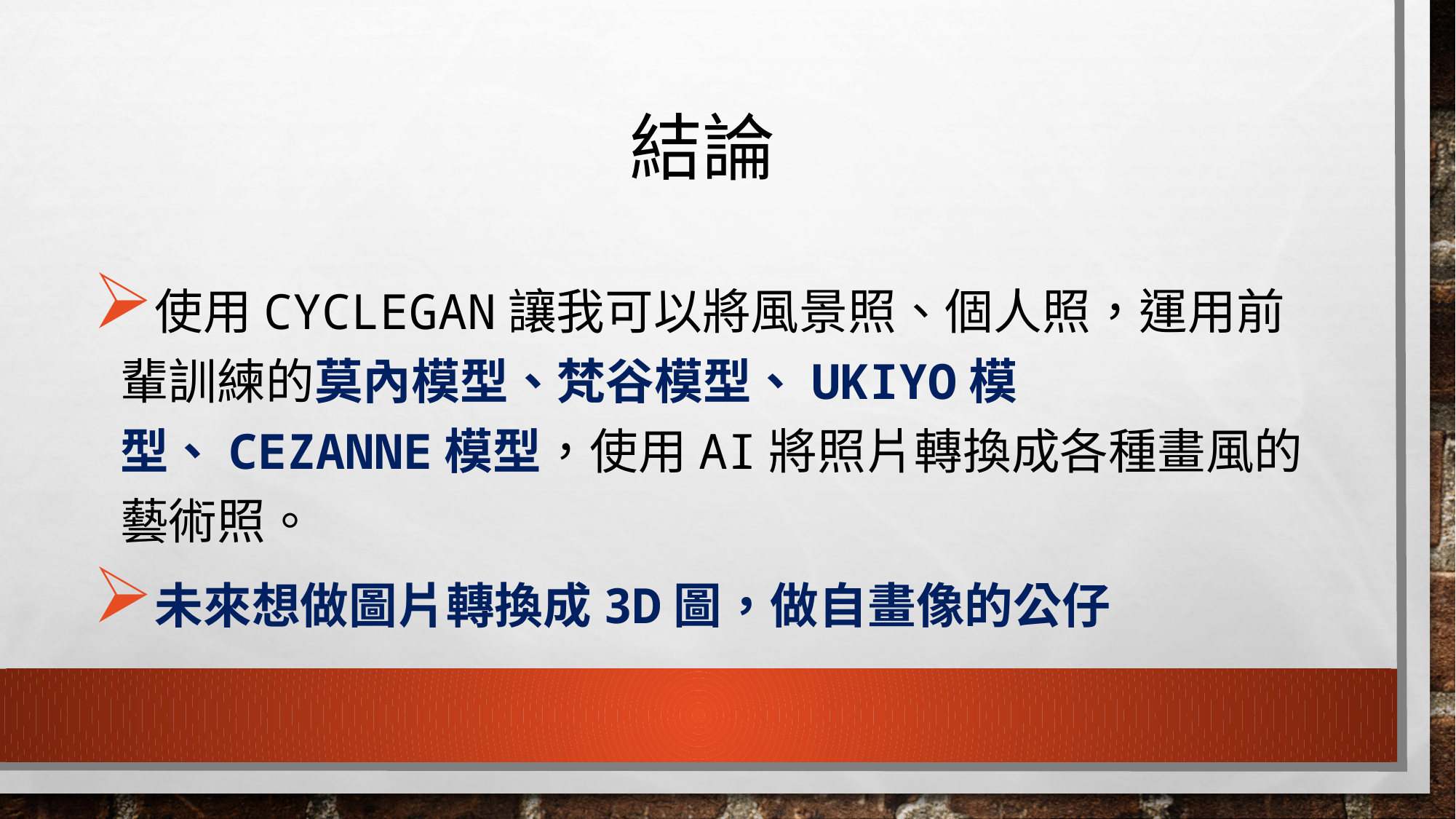

# 結論
使用CycleGAN讓我可以將風景照、個人照，運用前輩訓練的莫內模型、梵谷模型、Ukiyo模型、Cezanne模型，使用AI將照片轉換成各種畫風的藝術照。
未來想做圖片轉換成3D圖，做自畫像的公仔